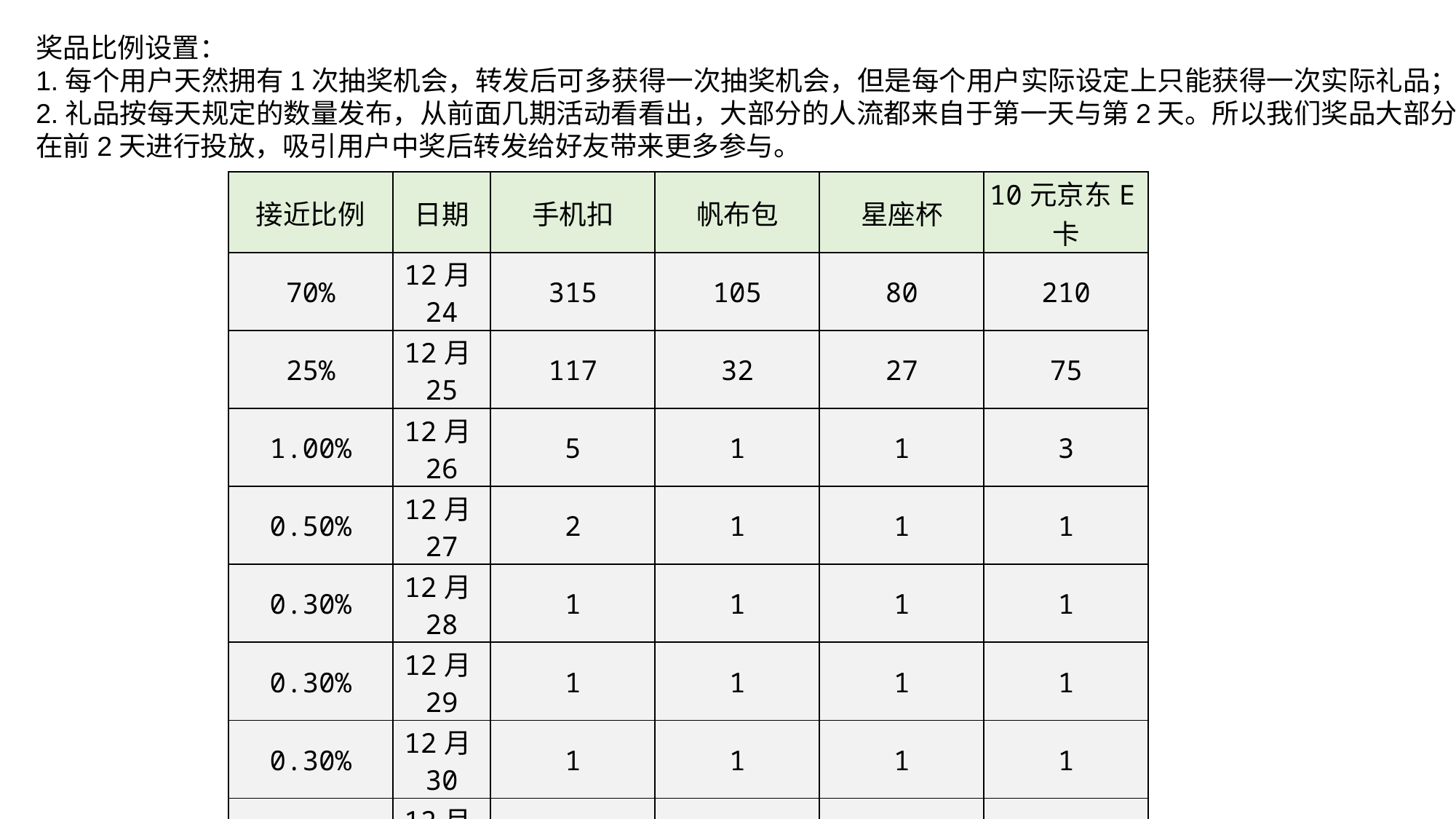

奖品比例设置：
1.每个用户天然拥有1次抽奖机会，转发后可多获得一次抽奖机会，但是每个用户实际设定上只能获得一次实际礼品；
2.礼品按每天规定的数量发布，从前面几期活动看看出，大部分的人流都来自于第一天与第2天。所以我们奖品大部分
在前2天进行投放，吸引用户中奖后转发给好友带来更多参与。
| 接近比例 | 日期 | 手机扣 | 帆布包 | 星座杯 | 10元京东E卡 |
| --- | --- | --- | --- | --- | --- |
| 70% | 12月24 | 315 | 105 | 80 | 210 |
| 25% | 12月25 | 117 | 32 | 27 | 75 |
| 1.00% | 12月26 | 5 | 1 | 1 | 3 |
| 0.50% | 12月27 | 2 | 1 | 1 | 1 |
| 0.30% | 12月28 | 1 | 1 | 1 | 1 |
| 0.30% | 12月29 | 1 | 1 | 1 | 1 |
| 0.30% | 12月30 | 1 | 1 | 1 | 1 |
| 0.30% | 12月31 | 1 | 1 | 1 | 1 |
| 0.30% | 1月1 | 1 | 1 | 1 | 1 |
| 0.30% | 1月2 | 1 | 1 | 1 | 1 |
| 0.30% | 1月3 | 1 | 1 | 1 | 1 |
| 0.30% | 1月4 | 1 | 1 | 1 | 1 |
| 0.30% | 1月5 | 1 | 1 | 1 | 1 |
| 0.30% | 1月6 | 1 | 1 | 1 | 1 |
| 0.30% | 1月7 | 1 | 1 | 1 | 1 |
| 100% | 总数 | 450 | 150 | 120 | 300 |